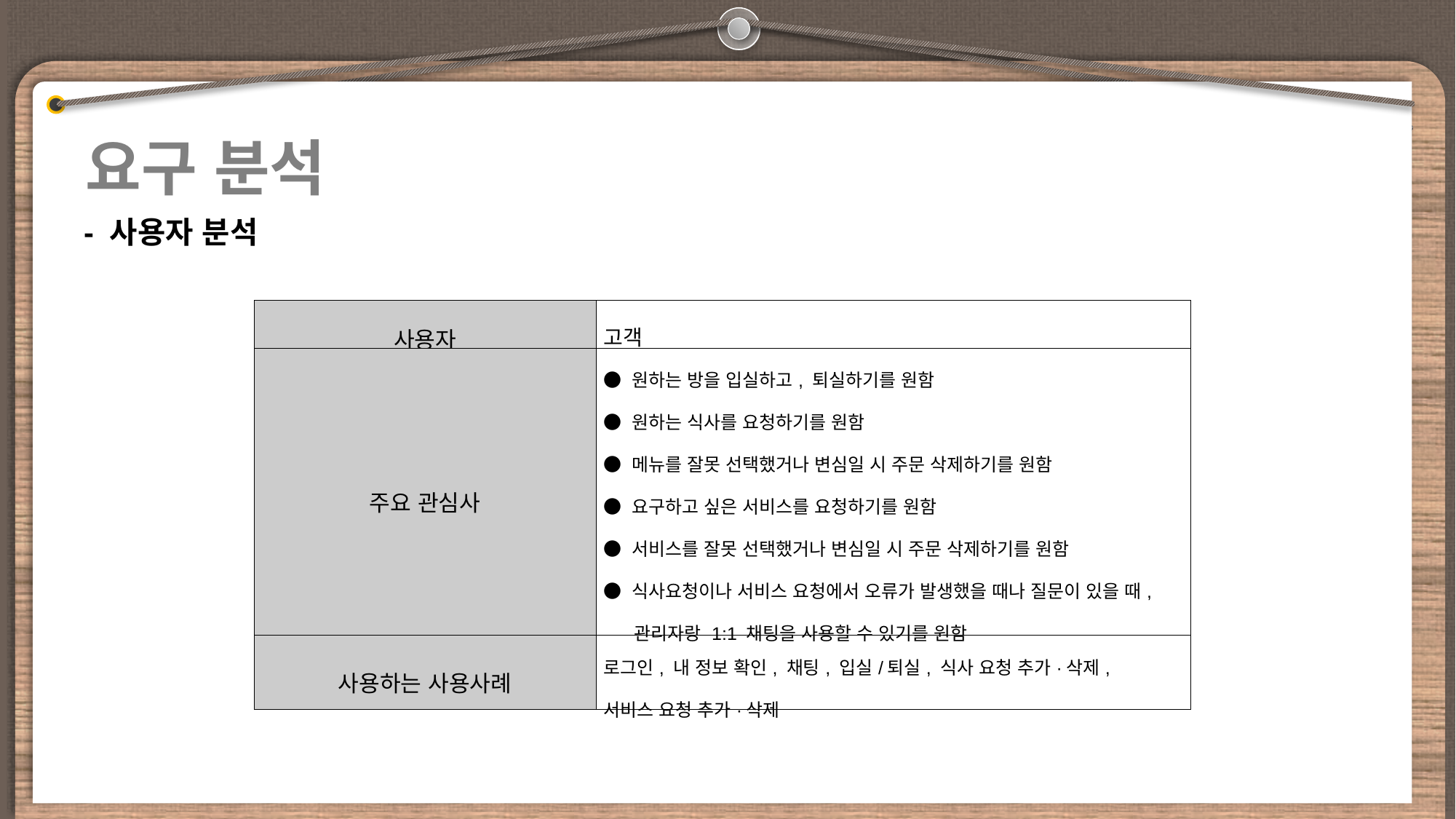

요구 분석
- 사용자 분석
| 사용자 | 고객 |
| --- | --- |
| 주요 관심사 | ● 원하는 방을 입실하고, 퇴실하기를 원함 ● 원하는 식사를 요청하기를 원함 ● 메뉴를 잘못 선택했거나 변심일 시 주문 삭제하기를 원함 ● 요구하고 싶은 서비스를 요청하기를 원함 ● 서비스를 잘못 선택했거나 변심일 시 주문 삭제하기를 원함 ● 식사요청이나 서비스 요청에서 오류가 발생했을 때나 질문이 있을 때, 관리자랑 1:1 채팅을 사용할 수 있기를 원함 |
| 사용하는 사용사례 | 로그인, 내 정보 확인, 채팅, 입실/퇴실, 식사 요청 추가·삭제, 서비스 요청 추가·삭제 |